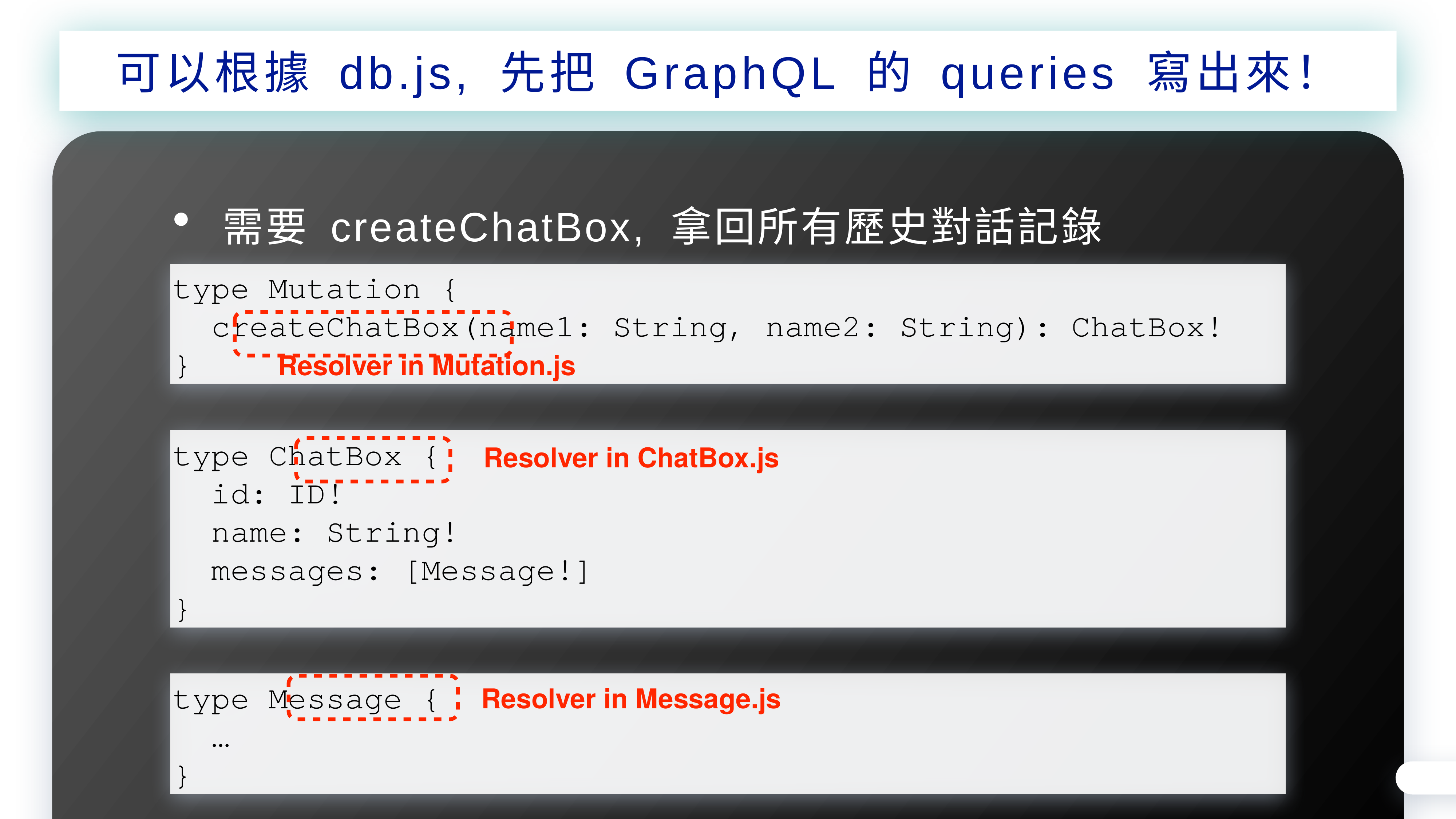

可以根據 db.js, 先把 GraphQL 的 queries 寫出來！
需要 createChatBox, 拿回所有歷史對話記錄
type Mutation {
  createChatBox(name1: String, name2: String): ChatBox!
}

Resolver in Mutation.js
type ChatBox {
  id: ID!
  name: String!
  messages: [Message!]
}
Resolver in ChatBox.js

type Message {
  …
}

Resolver in Message.js
18